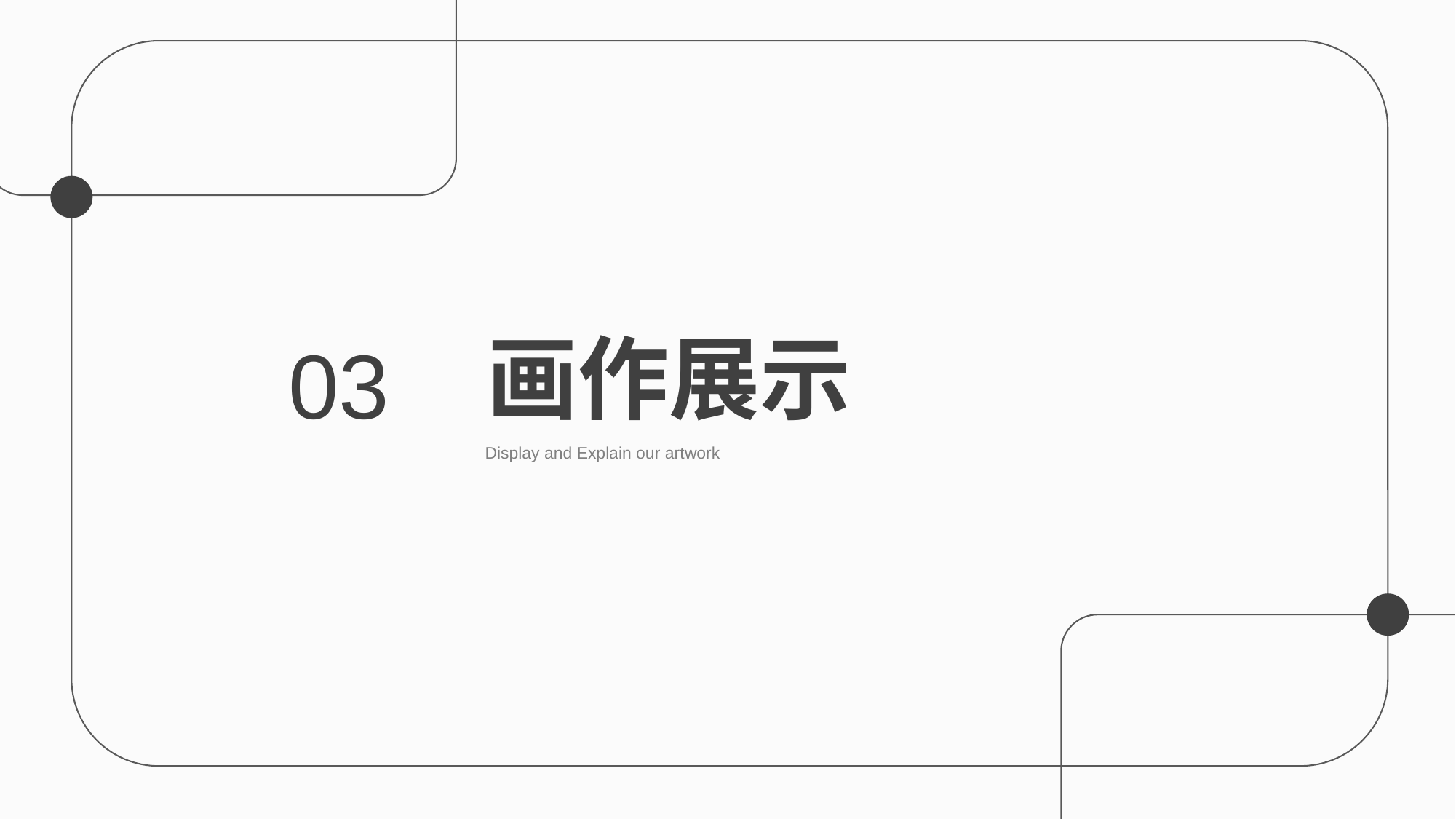

画作展示
03
Display and Explain our artwork